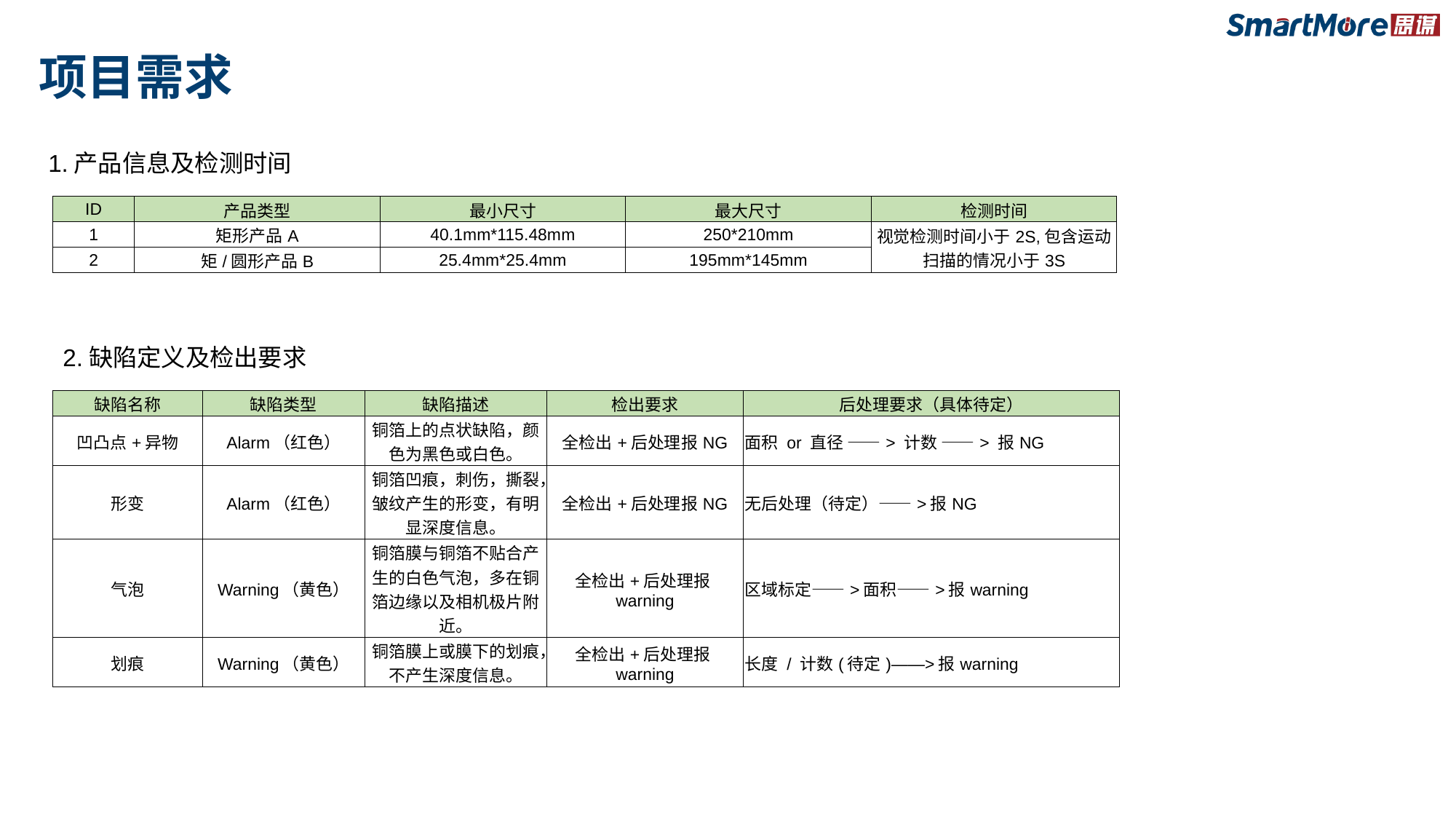

# 项目需求
1.产品信息及检测时间
| ID | 产品类型 | 最小尺寸 | 最大尺寸 | 检测时间 |
| --- | --- | --- | --- | --- |
| 1 | 矩形产品A | 40.1mm\*115.48mm | 250\*210mm | 视觉检测时间小于2S,包含运动扫描的情况小于3S |
| 2 | 矩/圆形产品B | 25.4mm\*25.4mm | 195mm\*145mm |  |
2.缺陷定义及检出要求
| 缺陷名称 | 缺陷类型 | 缺陷描述 | 检出要求 | 后处理要求（具体待定） |
| --- | --- | --- | --- | --- |
| 凹凸点+异物 | Alarm（红色） | 铜箔上的点状缺陷，颜色为黑色或白色。 | 全检出+后处理报NG | 面积 or 直径 ——> 计数 ——> 报NG |
| 形变 | Alarm（红色） | 铜箔凹痕，刺伤，撕裂，皱纹产生的形变，有明显深度信息。 | 全检出+后处理报NG | 无后处理（待定）——>报NG |
| 气泡 | Warning（黄色） | 铜箔膜与铜箔不贴合产生的白色气泡，多在铜箔边缘以及相机极片附近。 | 全检出+后处理报warning | 区域标定——>面积——>报warning |
| 划痕 | Warning（黄色） | 铜箔膜上或膜下的划痕，不产生深度信息。 | 全检出+后处理报warning | 长度 / 计数(待定)——>报warning |